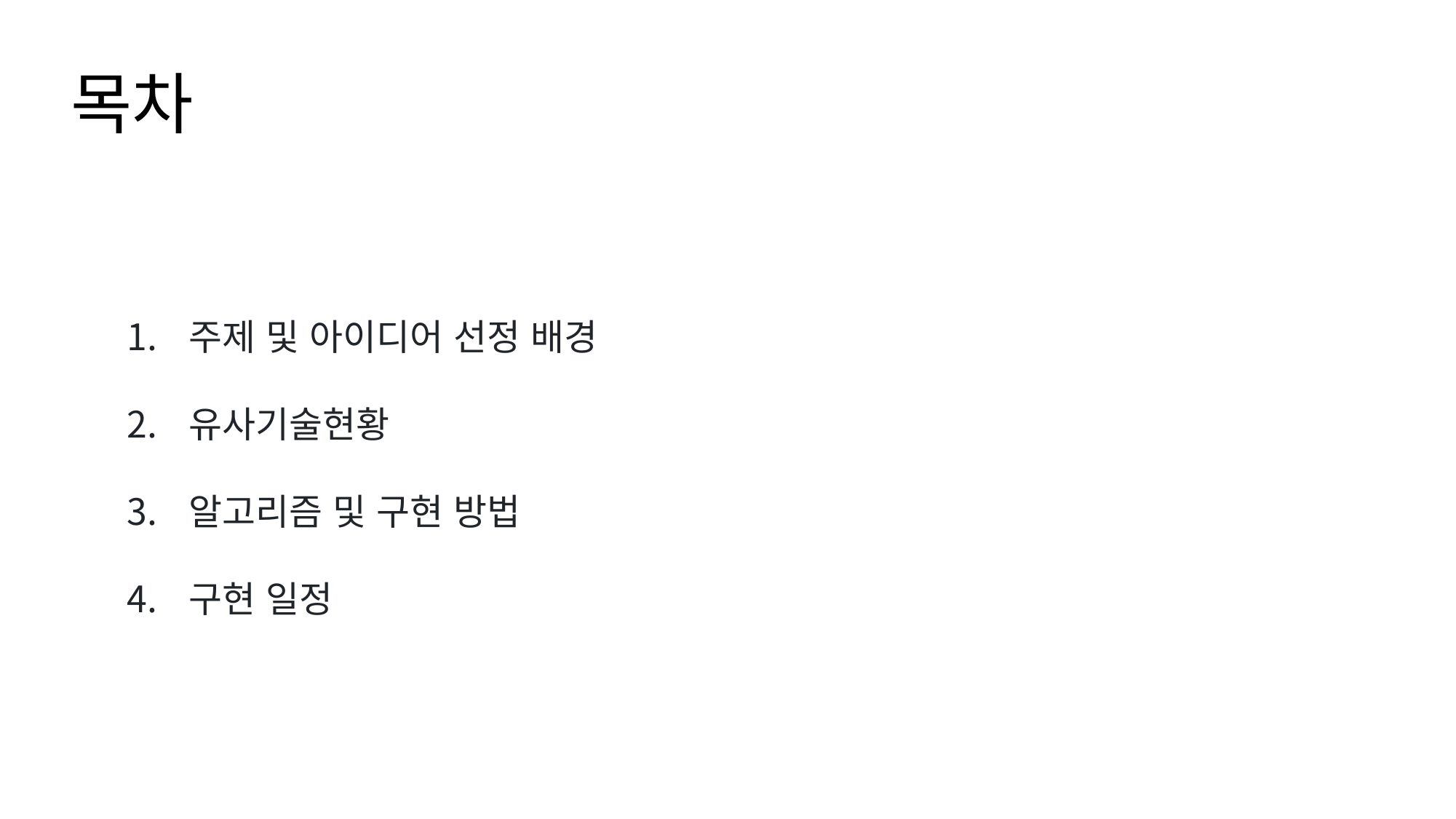

목차
주제 및 아이디어 선정 배경
유사기술현황
알고리즘 및 구현 방법
구현 일정